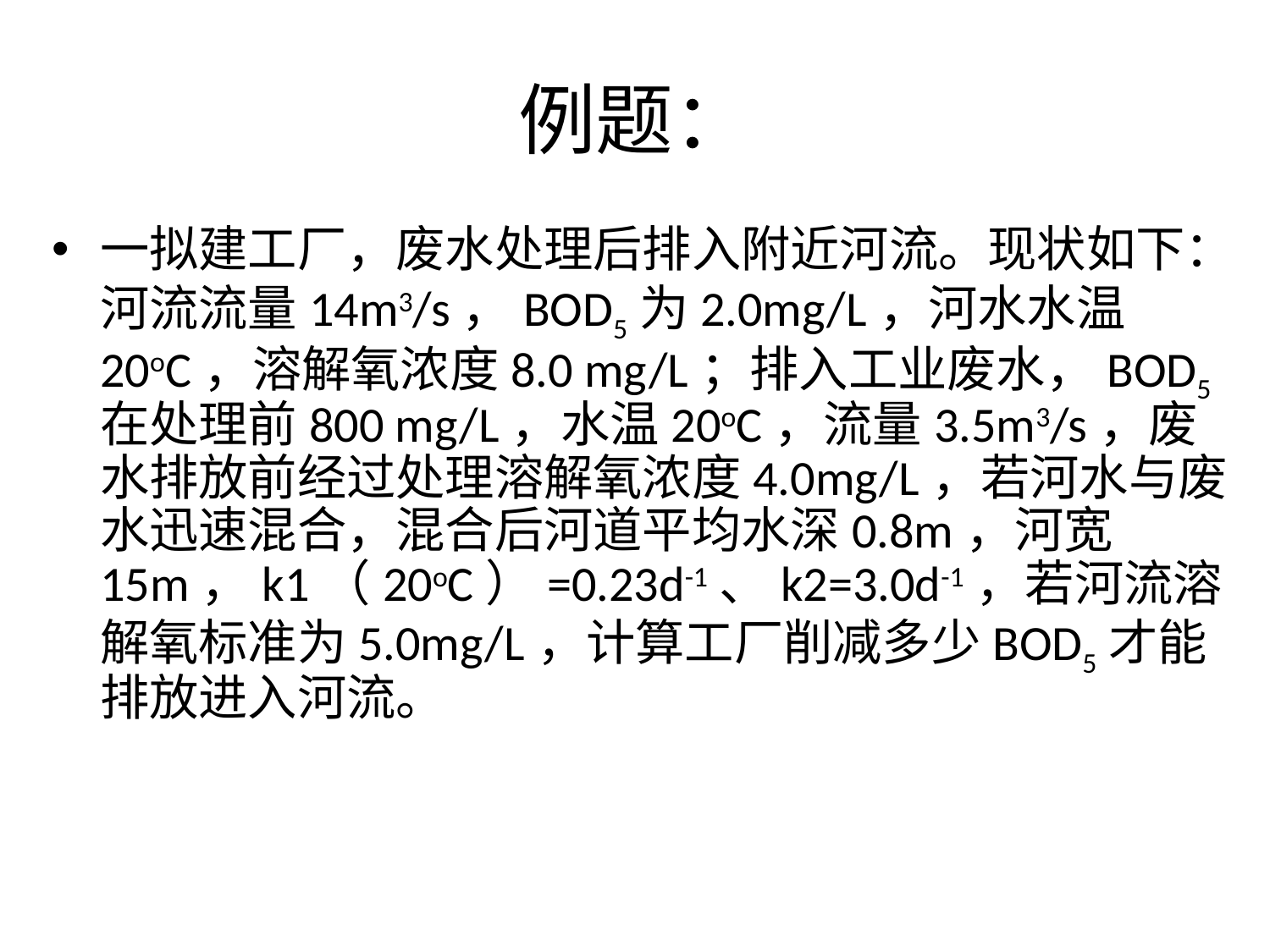

# 例题：
一拟建工厂，废水处理后排入附近河流。现状如下：河流流量14m3/s，BOD5为2.0mg/L，河水水温20oC，溶解氧浓度8.0 mg/L；排入工业废水，BOD5在处理前800 mg/L，水温20oC，流量3.5m3/s，废水排放前经过处理溶解氧浓度4.0mg/L，若河水与废水迅速混合，混合后河道平均水深0.8m，河宽15m，k1（20oC）=0.23d-1、k2=3.0d-1，若河流溶解氧标准为5.0mg/L，计算工厂削减多少BOD5才能排放进入河流。